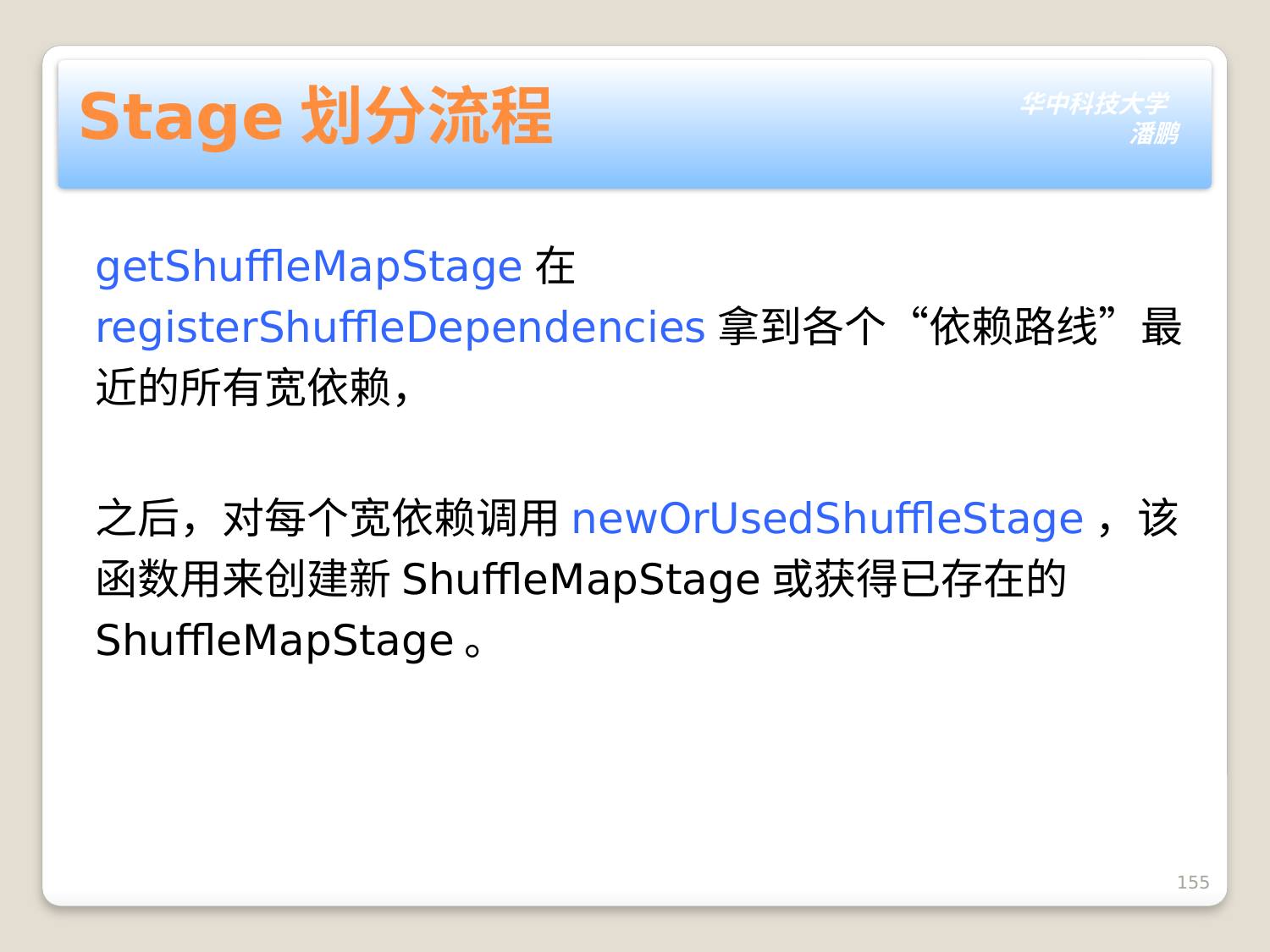

# Stage划分流程
getShuffleMapStage在registerShuffleDependencies拿到各个“依赖路线”最近的所有宽依赖，

之后，对每个宽依赖调用newOrUsedShuffleStage，该函数用来创建新ShuffleMapStage或获得已存在的ShuffleMapStage。
155